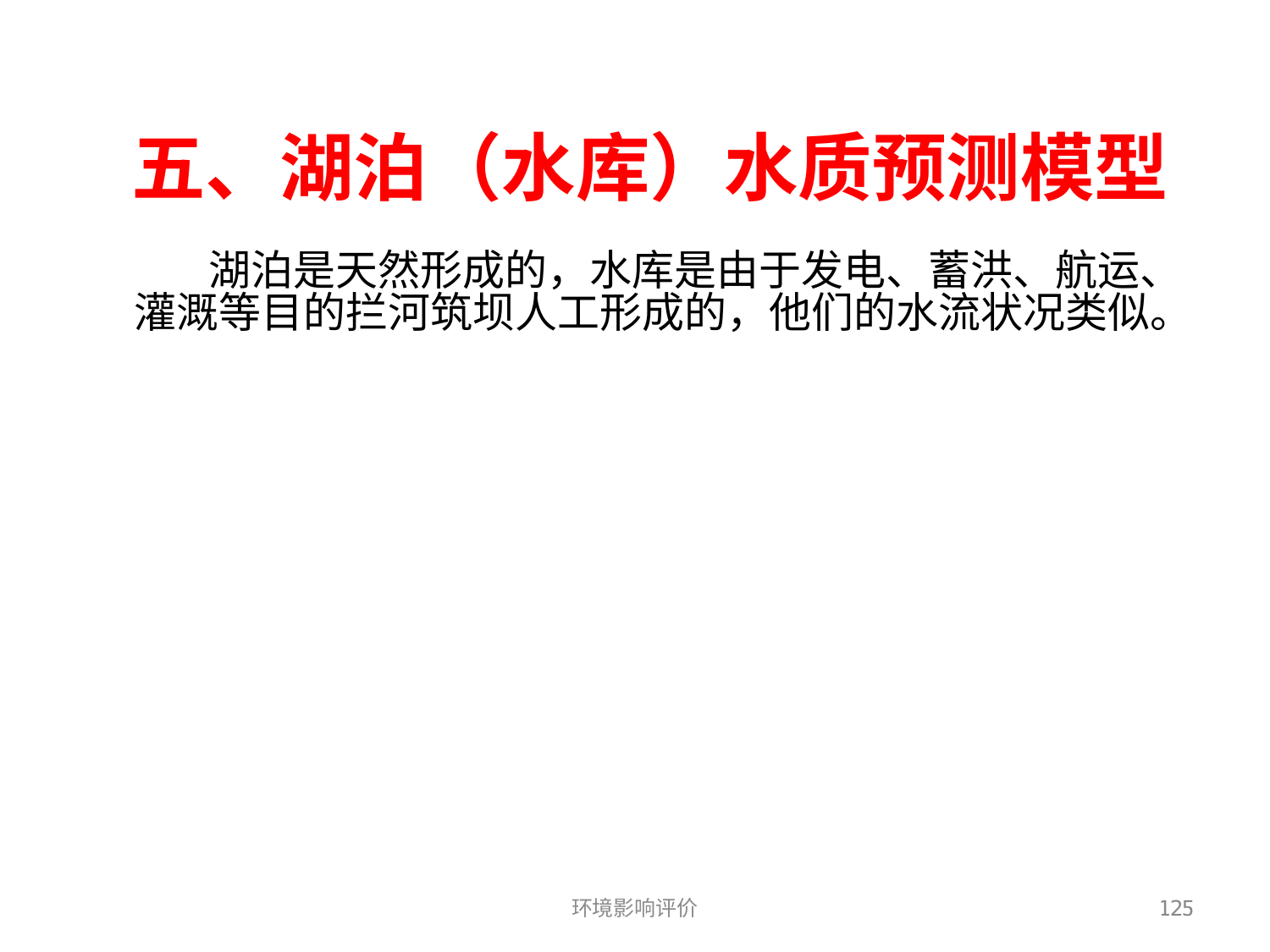

# 五、湖泊（水库）水质预测模型
          湖泊是天然形成的，水库是由于发电、蓄洪、航运、灌溉等目的拦河筑坝人工形成的，他们的水流状况类似。
环境影响评价
125